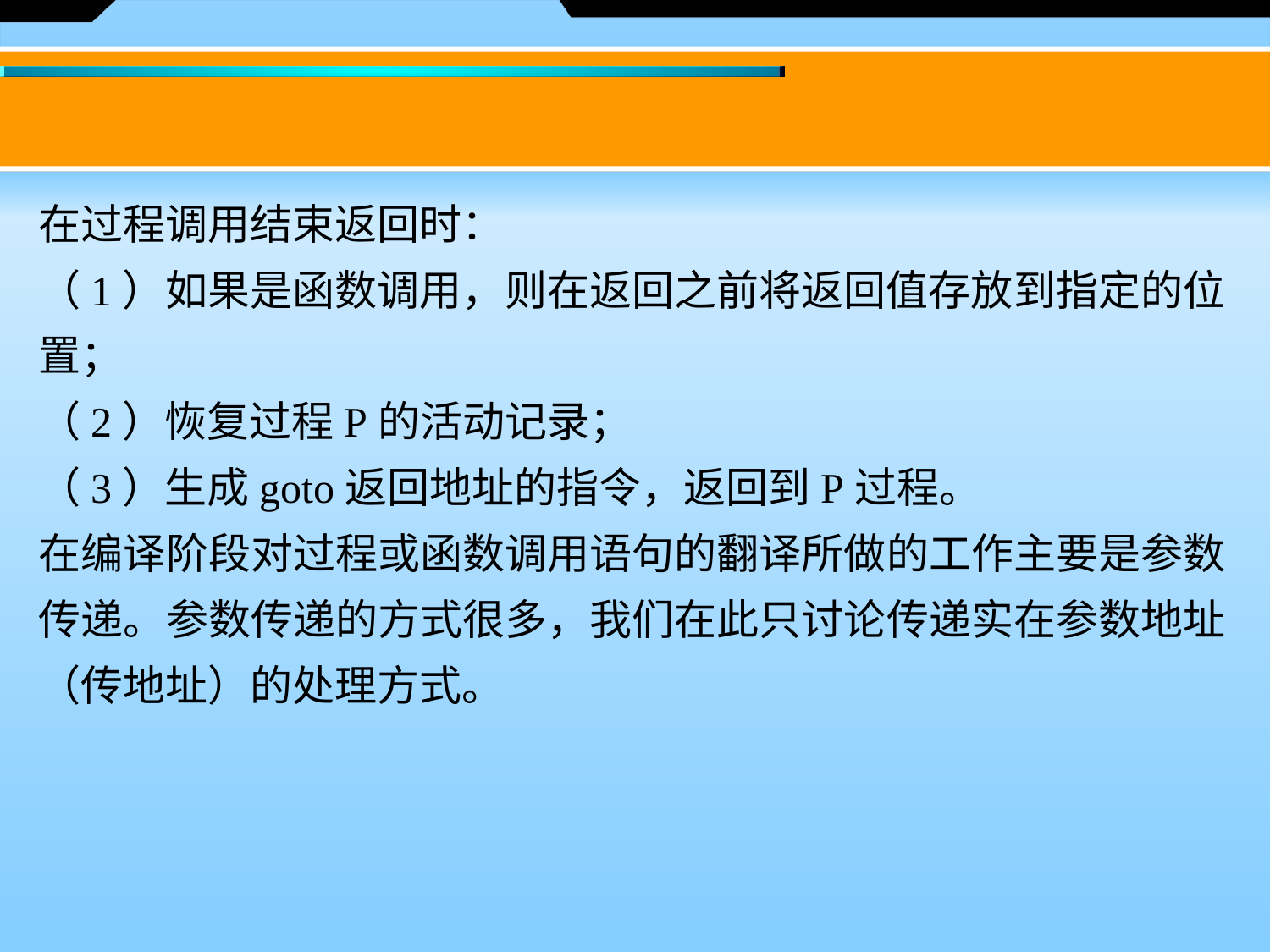

在过程调用结束返回时：
（1）如果是函数调用，则在返回之前将返回值存放到指定的位置；
（2）恢复过程P的活动记录；
（3）生成goto返回地址的指令，返回到P过程。
在编译阶段对过程或函数调用语句的翻译所做的工作主要是参数传递。参数传递的方式很多，我们在此只讨论传递实在参数地址（传地址）的处理方式。